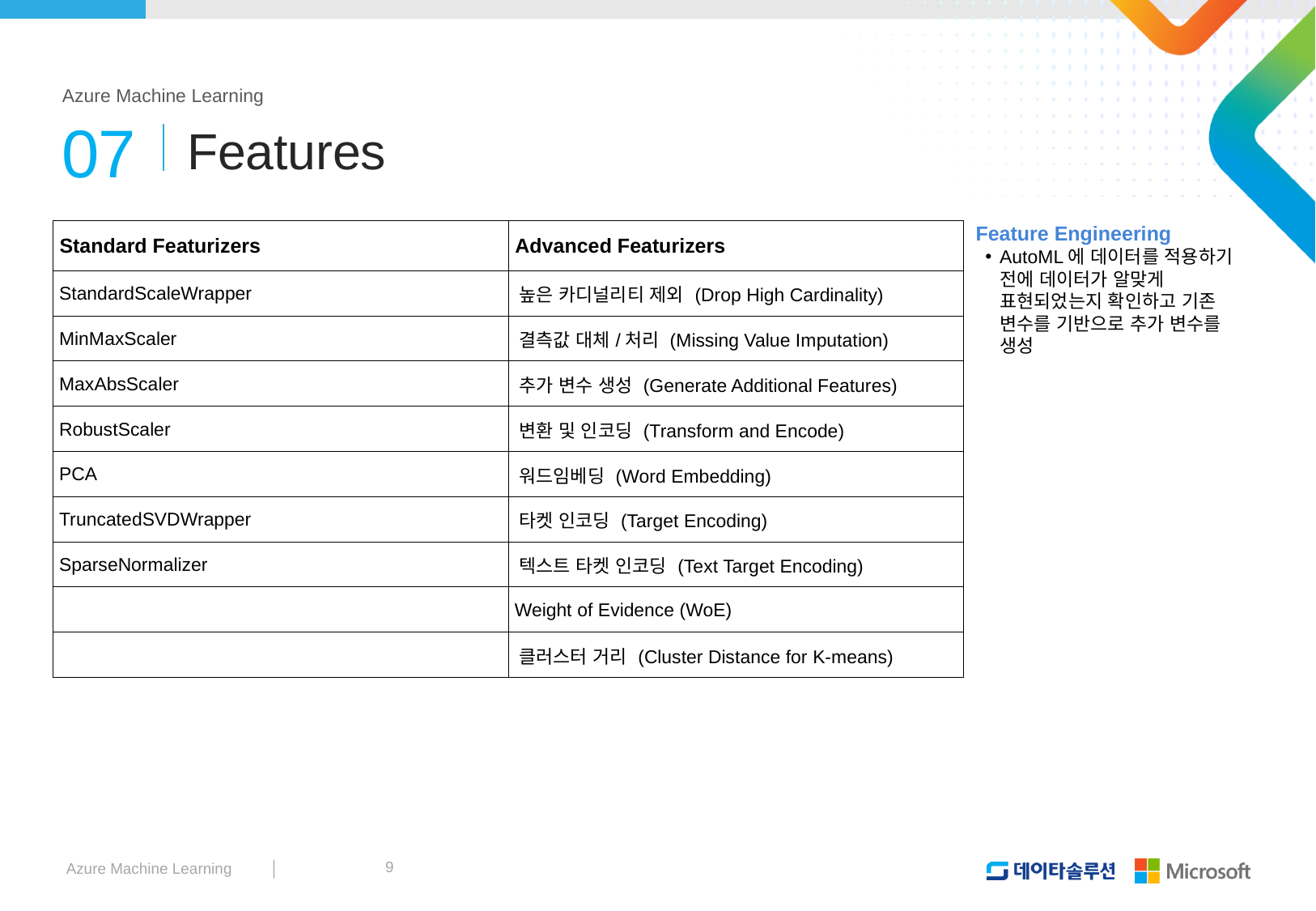

Azure Machine Learning
Features
07
Feature Engineering
AutoML에 데이터를 적용하기 전에 데이터가 알맞게 표현되었는지 확인하고 기존 변수를 기반으로 추가 변수를 생성
| Standard Featurizers | Advanced Featurizers |
| --- | --- |
| StandardScaleWrapper | 높은 카디널리티 제외 (Drop High Cardinality) |
| MinMaxScaler | 결측값 대체/처리 (Missing Value Imputation) |
| MaxAbsScaler | 추가 변수 생성 (Generate Additional Features) |
| RobustScaler | 변환 및 인코딩 (Transform and Encode) |
| PCA | 워드임베딩 (Word Embedding) |
| TruncatedSVDWrapper | 타켓 인코딩 (Target Encoding) |
| SparseNormalizer | 텍스트 타켓 인코딩 (Text Target Encoding) |
|  | Weight of Evidence (WoE) |
|  | 클러스터 거리 (Cluster Distance for K-means) |
9